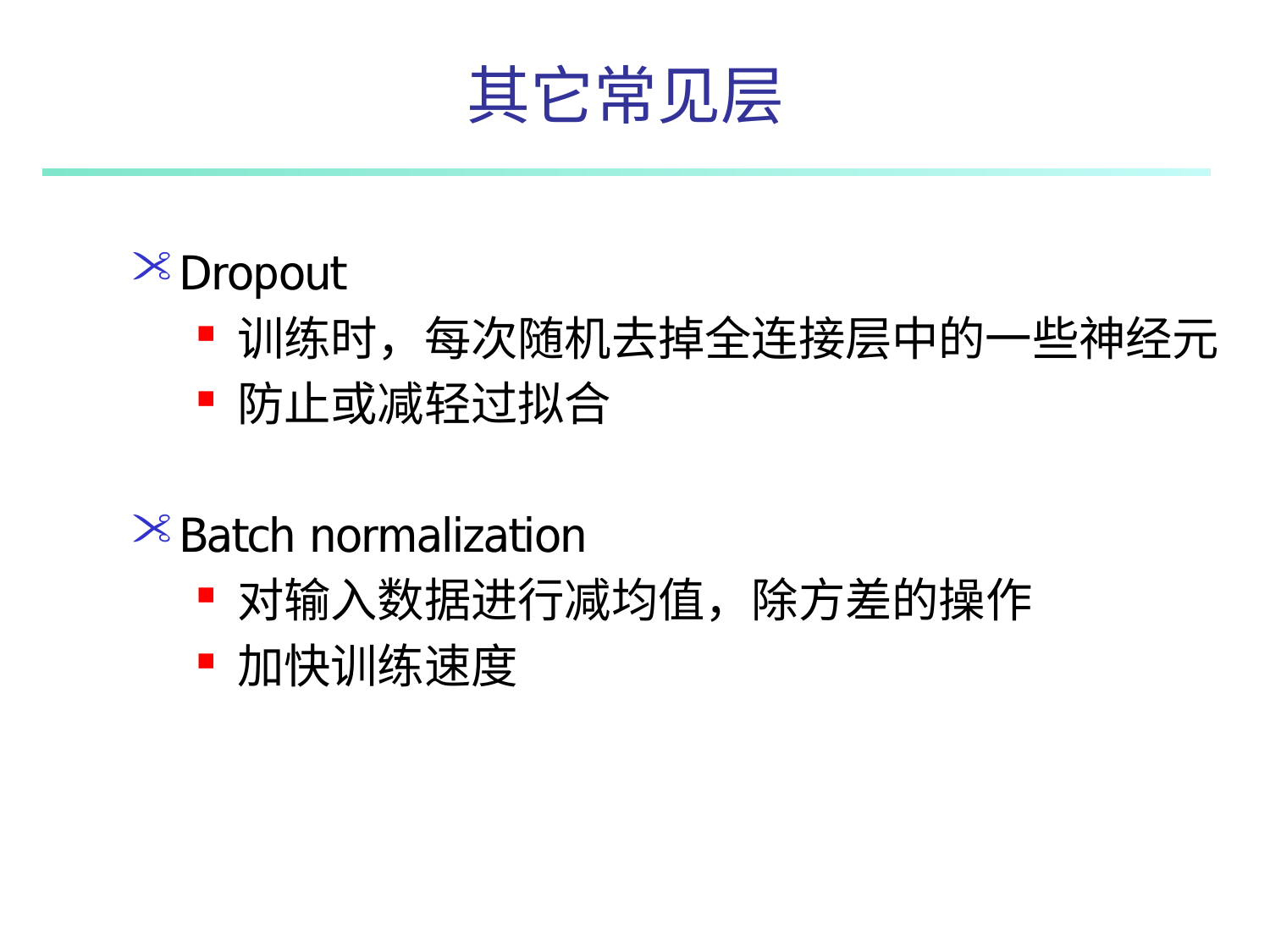

# 其它常见层
Dropout
训练时，每次随机去掉全连接层中的一些神经元
防止或减轻过拟合

Batch normalization
对输入数据进行减均值，除方差的操作
加快训练速度